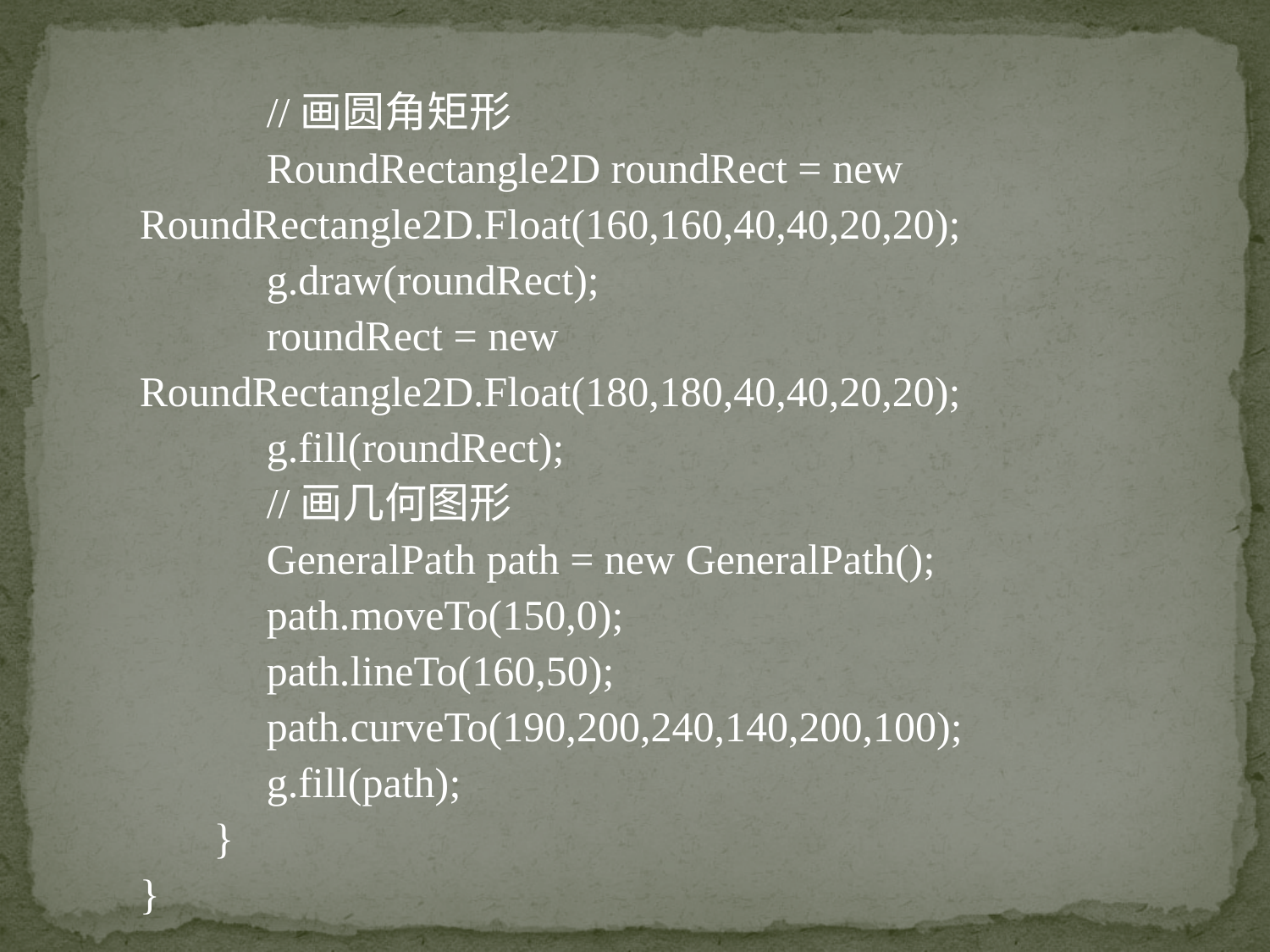

//画圆角矩形
	RoundRectangle2D roundRect = new RoundRectangle2D.Float(160,160,40,40,20,20);
	g.draw(roundRect);
	roundRect = new RoundRectangle2D.Float(180,180,40,40,20,20);
	g.fill(roundRect);
	//画几何图形
	GeneralPath path = new GeneralPath();
	path.moveTo(150,0);
	path.lineTo(160,50);
	path.curveTo(190,200,240,140,200,100);
	g.fill(path);
       }
}